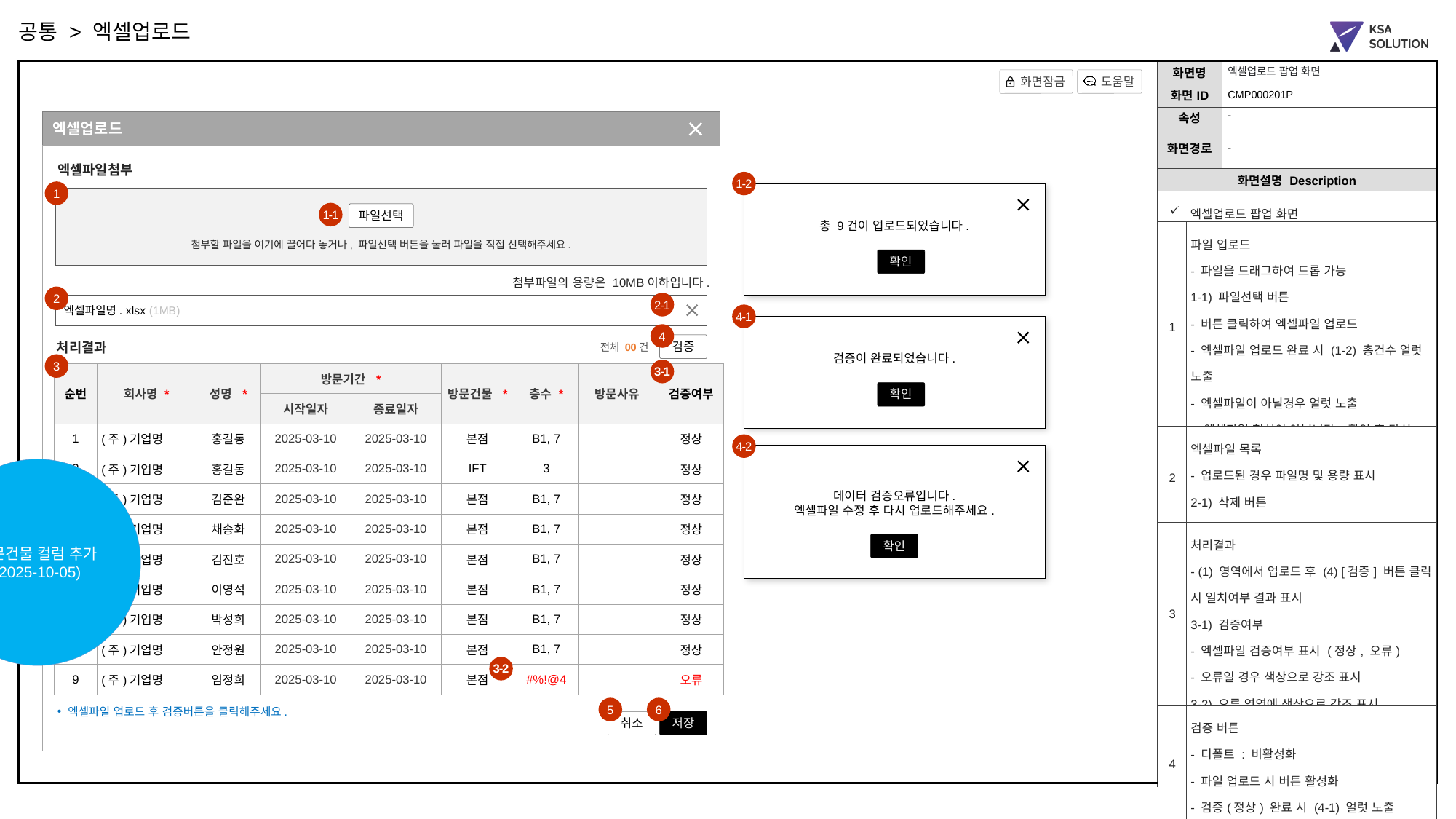

공통 > 엑셀업로드
엑셀업로드 팝업 화면
CMP000201P
-
엑셀업로드

-

엑셀파일첨부
1-2
1
총 9건이 업로드되었습니다.

| 엑셀업로드 팝업 화면 | 직원정보관리 슈퍼관리자(SM) 전용 직원정보 조회, 수정 및 신규 등록 가능 화면 진입 시 ‘근무여부’ 항목은 ‘근무‘ 필터 걸린 상태로 직원내역 목록을 Show |
| --- | --- |
| 1 | 파일 업로드 - 파일을 드래그하여 드롭 가능 1-1) 파일선택 버튼 - 버튼 클릭하여 엑셀파일 업로드 - 엑셀파일 업로드 완료 시 (1-2) 총건수 얼럿 노출 - 엑셀파일이 아닐경우 얼럿 노출 > 엑셀파일 형식이 아닙니다. 확인 후 다시 업로드해주세요. (확인) |
| 2 | 엑셀파일 목록 - 업로드된 경우 파일명 및 용량 표시 2-1) 삭제 버튼 - 버튼 클릭 시 해당 엑셀파일 삭제 |
| 3 | 처리결과 - (1) 영역에서 업로드 후 (4) [검증] 버튼 클릭 시 일치여부 결과 표시 3-1) 검증여부 - 엑셀파일 검증여부 표시 (정상, 오류) - 오류일 경우 색상으로 강조 표시 3-2) 오류 영역에 색상으로 강조 표시 - 데이터 값 없을 경우 오류 미표시 |
| 4 | 검증 버튼 - 디폴트 : 비활성화 - 파일 업로드 시 버튼 활성화 - 검증(정상) 완료 시 (4-1) 얼럿 노출 - 오류발생 시 (4-2) 얼럿 노출 |
| 5 | 취소 버튼 - 버튼 클릭 시 엑셀업로드 팝업 화면 닫힘 |
| 6 | 저장 버튼 - 버튼 클릭 시 얼럿 노출 > 저장하시겠습니까 ?(취소/확인) 저장되었습니다.(확인) - 검증버튼 미클릭 시 얼럿 노출 > 검증버튼을 클릭해주세요. |
1-1
파일선택
첨부할 파일을 여기에 끌어다 놓거나, 파일선택 버튼을 눌러 파일을 직접 선택해주세요.
확인
첨부파일의 용량은 10MB이하입니다.
2
2-1
엑셀파일명. xlsx (1MB)

4-1
검증이 완료되었습니다.

4
검증
전체 00건
처리결과
3
3-1
| 순번 | 회사명 \* | 성명 \* | 방문기간 \* |  | 방문건물 \* | 층수 \* | 방문사유 | 검증여부 |
| --- | --- | --- | --- | --- | --- | --- | --- | --- |
|  |  |  | 시작일자 | 종료일자 |  |  |  |  |
| 1 | (주)기업명 | 홍길동 | 2025-03-10 | 2025-03-10 | 본점 | B1, 7 |  | 정상 |
| 2 | (주)기업명 | 홍길동 | 2025-03-10 | 2025-03-10 | IFT | 3 |  | 정상 |
| 3 | (주)기업명 | 김준완 | 2025-03-10 | 2025-03-10 | 본점 | B1, 7 |  | 정상 |
| 4 | (주)기업명 | 채송화 | 2025-03-10 | 2025-03-10 | 본점 | B1, 7 |  | 정상 |
| 5 | (주)기업명 | 김진호 | 2025-03-10 | 2025-03-10 | 본점 | B1, 7 |  | 정상 |
| 6 | (주)기업명 | 이영석 | 2025-03-10 | 2025-03-10 | 본점 | B1, 7 |  | 정상 |
| 7 | (주)기업명 | 박성희 | 2025-03-10 | 2025-03-10 | 본점 | B1, 7 |  | 정상 |
| 8 | (주)기업명 | 안정원 | 2025-03-10 | 2025-03-10 | 본점 | B1, 7 |  | 정상 |
| 9 | (주)기업명 | 임정희 | 2025-03-10 | 2025-03-10 | 본점 | #%!@4 |  | 오류 |
확인
4-2
데이터 검증오류입니다.
엑셀파일 수정 후 다시 업로드해주세요.

확인
방문건물 컬럼 추가
(2025-10-05)
3-2
5
6
엑셀파일 업로드 후 검증버튼을 클릭해주세요.
취소
저장